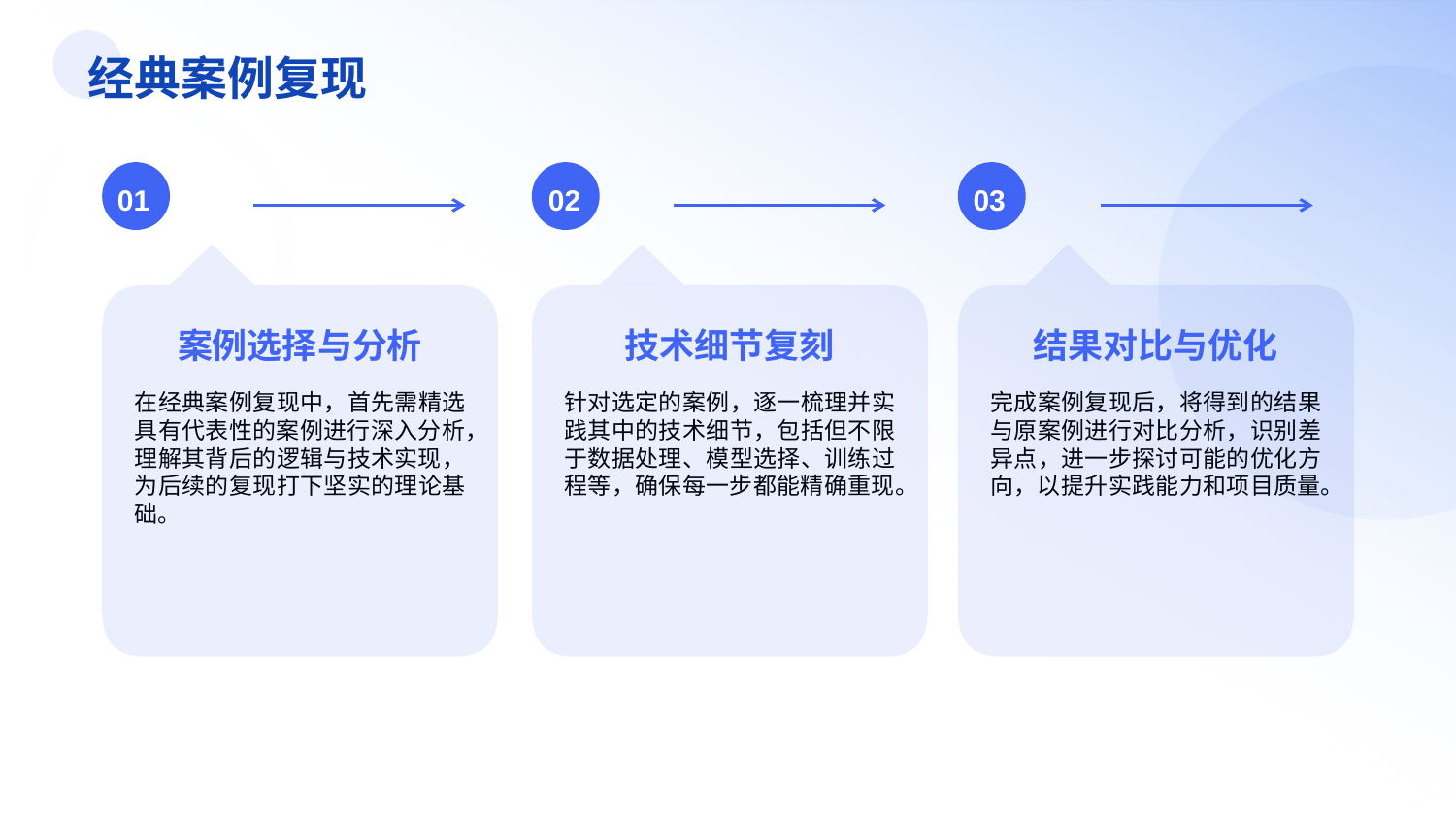

经典案例复现

01
02
03

案例选择与分析
技术细节复刻
结果对比与优化
在经典案例复现中，首先需精选具有代表性的案例进行深入分析，理解其背后的逻辑与技术实现，为后续的复现打下坚实的理论基础。
针对选定的案例，逐一梳理并实践其中的技术细节，包括但不限于数据处理、模型选择、训练过程等，确保每一步都能精确重现。
完成案例复现后，将得到的结果与原案例进行对比分析，识别差异点，进一步探讨可能的优化方向，以提升实践能力和项目质量。